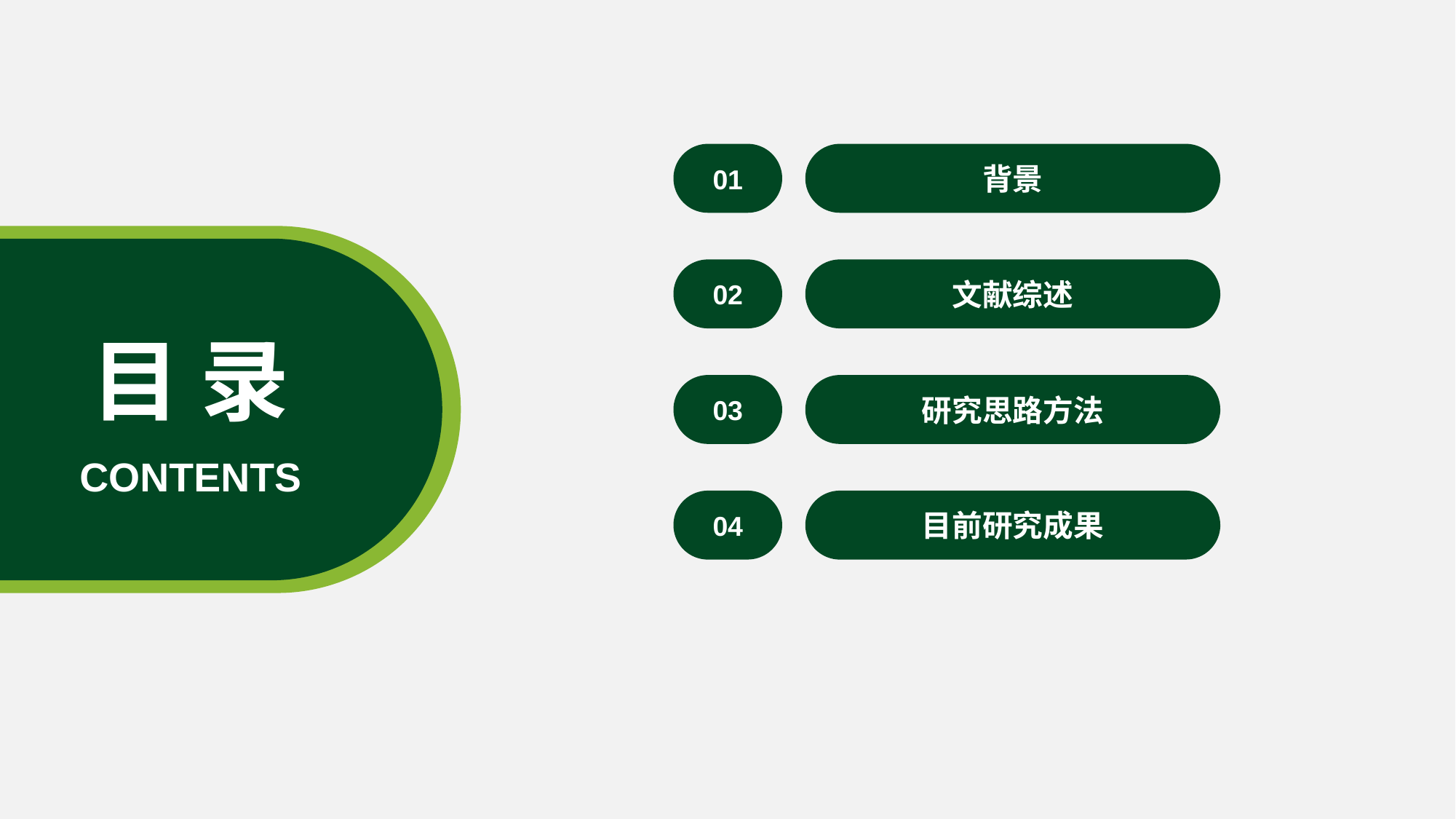

01
背景

02
文献综述
目 录
03
研究思路方法
CONTENTS
04
目前研究成果